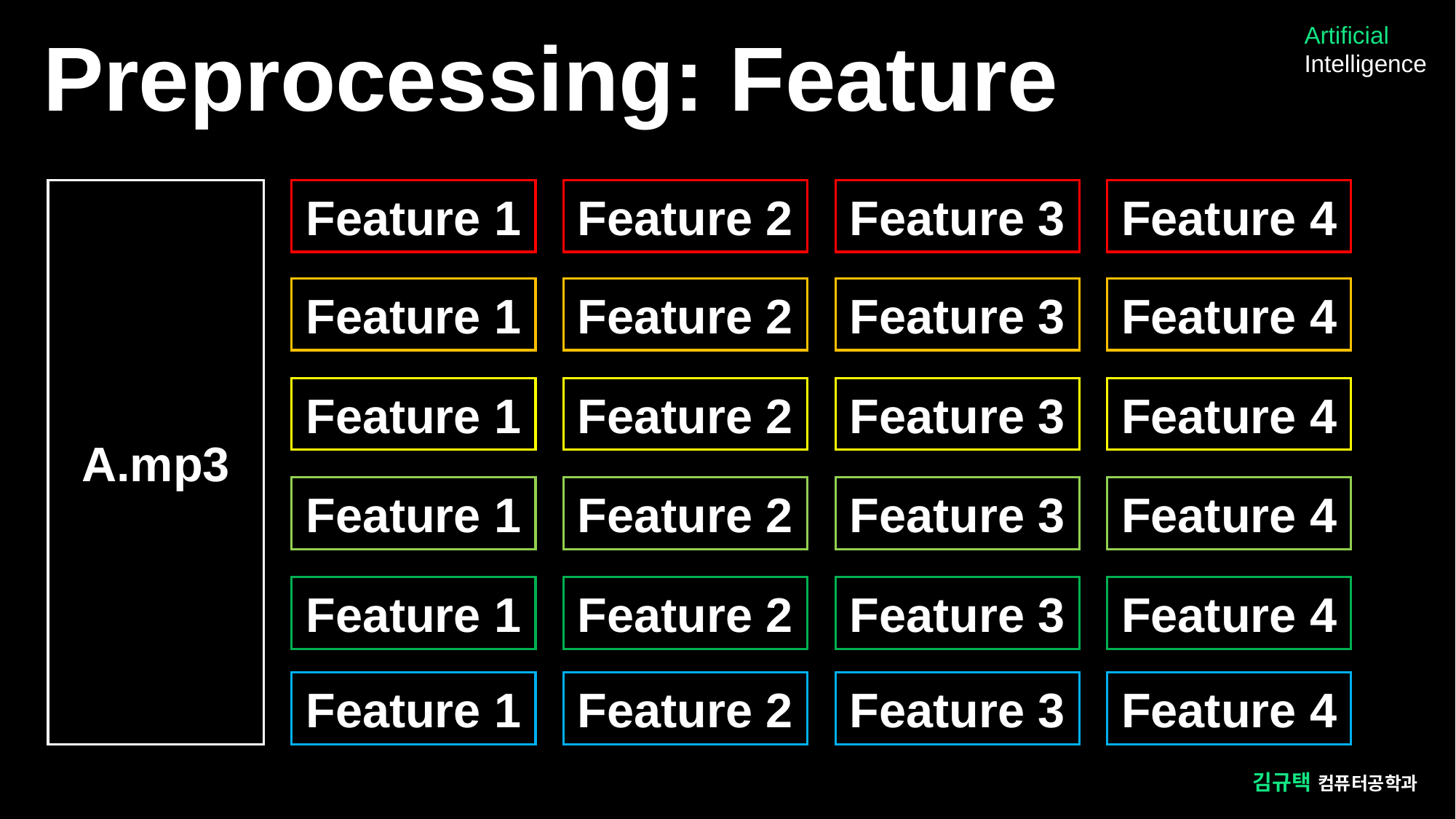

Artificial
Intelligence
Preprocessing: Feature
A.mp3
Feature 4
Feature 3
Feature 1
Feature 2
Feature 4
Feature 3
Feature 1
Feature 2
Feature 4
Feature 3
Feature 1
Feature 2
Feature 4
Feature 3
Feature 1
Feature 2
Feature 4
Feature 3
Feature 1
Feature 2
Feature 4
Feature 3
Feature 1
Feature 2
김규택 컴퓨터공학과